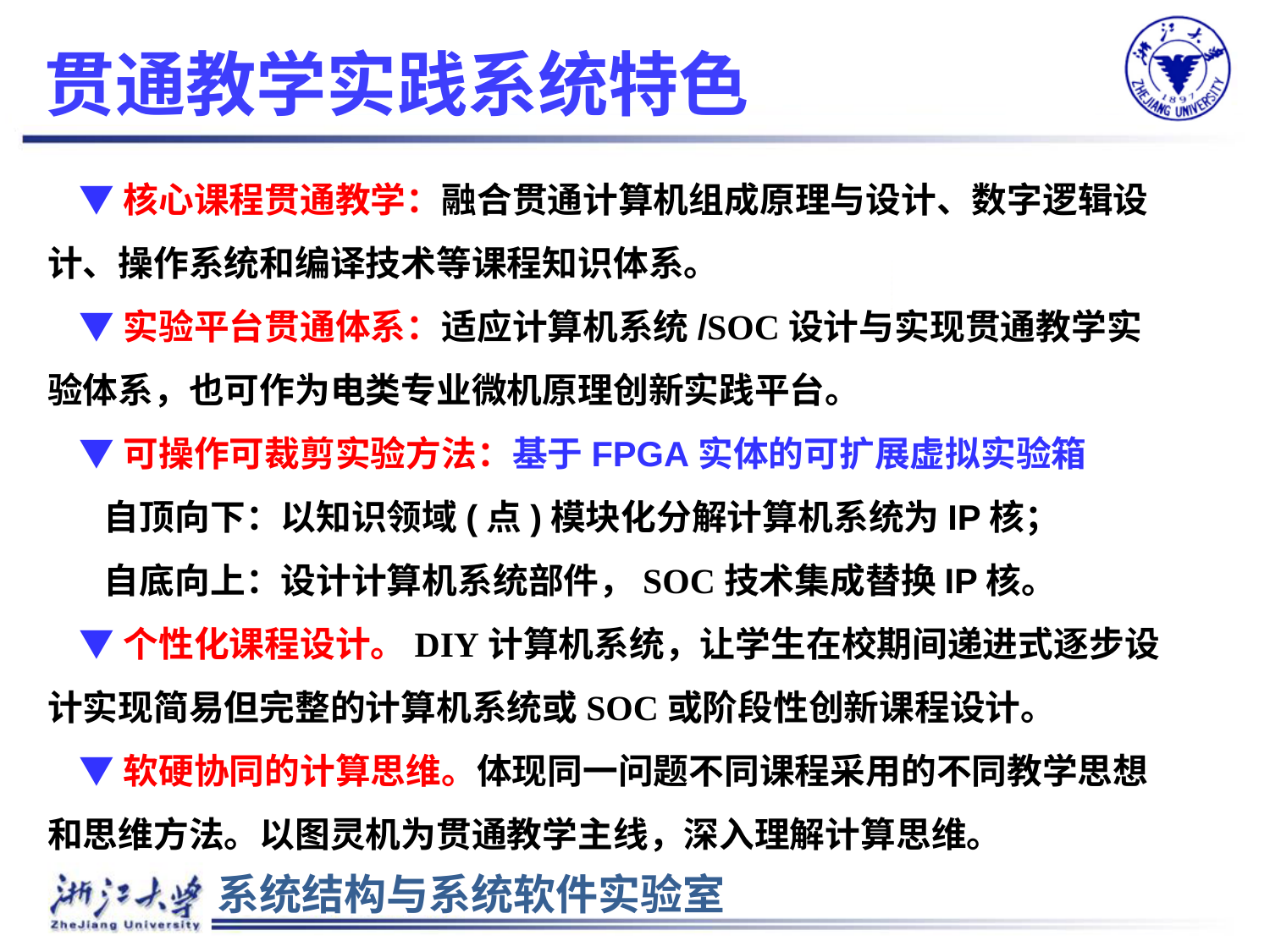

# 贯通教学实践系统特色
    ▼核心课程贯通教学：融合贯通计算机组成原理与设计、数字逻辑设计、操作系统和编译技术等课程知识体系。
    ▼实验平台贯通体系：适应计算机系统/SOC设计与实现贯通教学实验体系，也可作为电类专业微机原理创新实践平台。
    ▼可操作可裁剪实验方法：基于FPGA实体的可扩展虚拟实验箱
      自顶向下：以知识领域(点)模块化分解计算机系统为IP核；
      自底向上：设计计算机系统部件，SOC技术集成替换IP核。
    ▼个性化课程设计。DIY计算机系统，让学生在校期间递进式逐步设计实现简易但完整的计算机系统或SOC或阶段性创新课程设计。
    ▼软硬协同的计算思维。体现同一问题不同课程采用的不同教学思想和思维方法。以图灵机为贯通教学主线，深入理解计算思维。